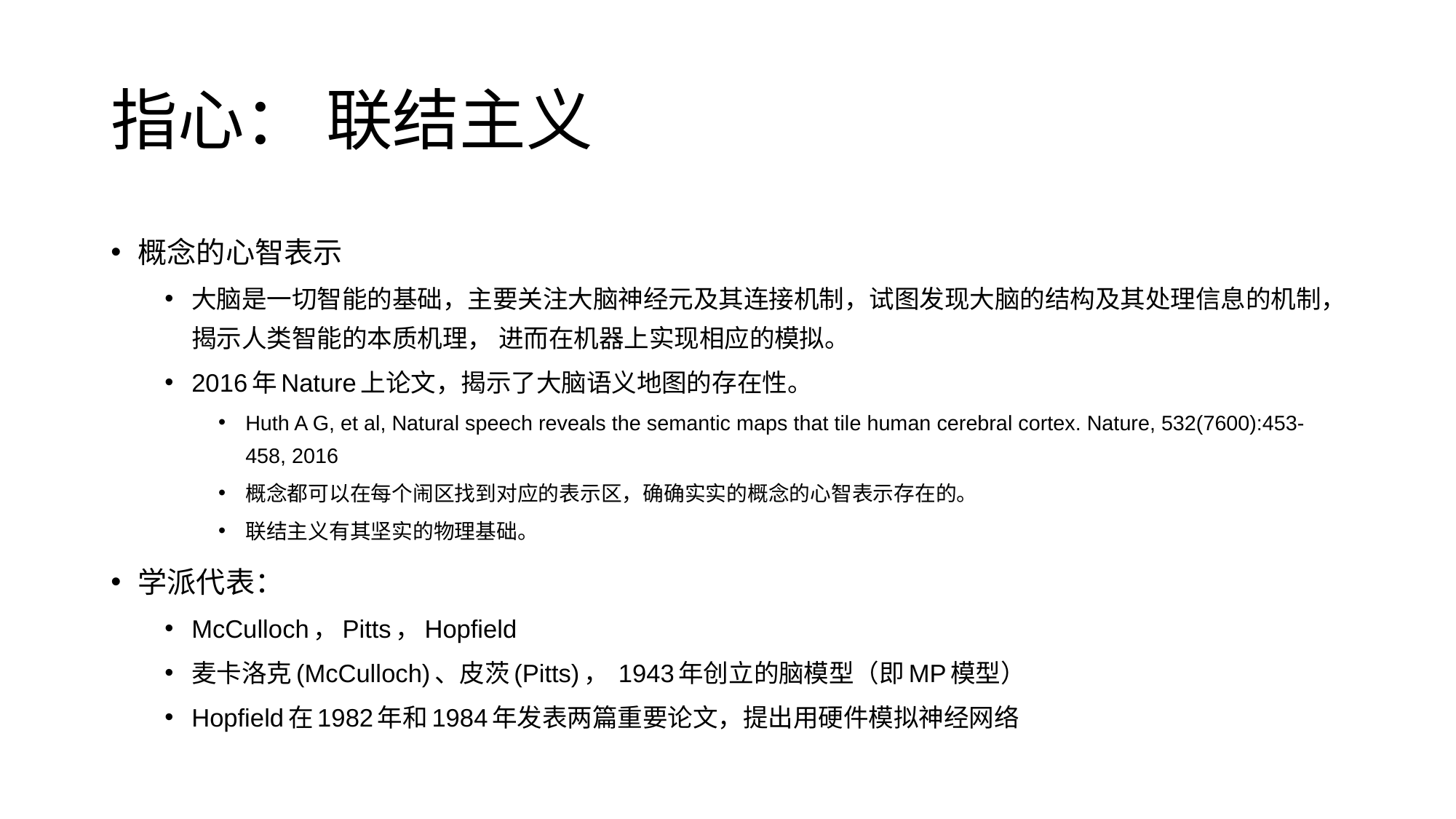

# 指心： 联结主义
概念的心智表示
大脑是一切智能的基础，主要关注大脑神经元及其连接机制，试图发现大脑的结构及其处理信息的机制，揭示人类智能的本质机理， 进而在机器上实现相应的模拟。
2016年Nature上论文，揭示了大脑语义地图的存在性。
Huth A G, et al, Natural speech reveals the semantic maps that tile human cerebral cortex. Nature, 532(7600):453-458, 2016
概念都可以在每个闹区找到对应的表示区，确确实实的概念的心智表示存在的。
联结主义有其坚实的物理基础。
学派代表：
McCulloch，Pitts，Hopfield
麦卡洛克(McCulloch)、皮茨(Pitts)， 1943年创立的脑模型（即MP模型）
Hopfield在1982年和1984年发表两篇重要论文，提出用硬件模拟神经网络